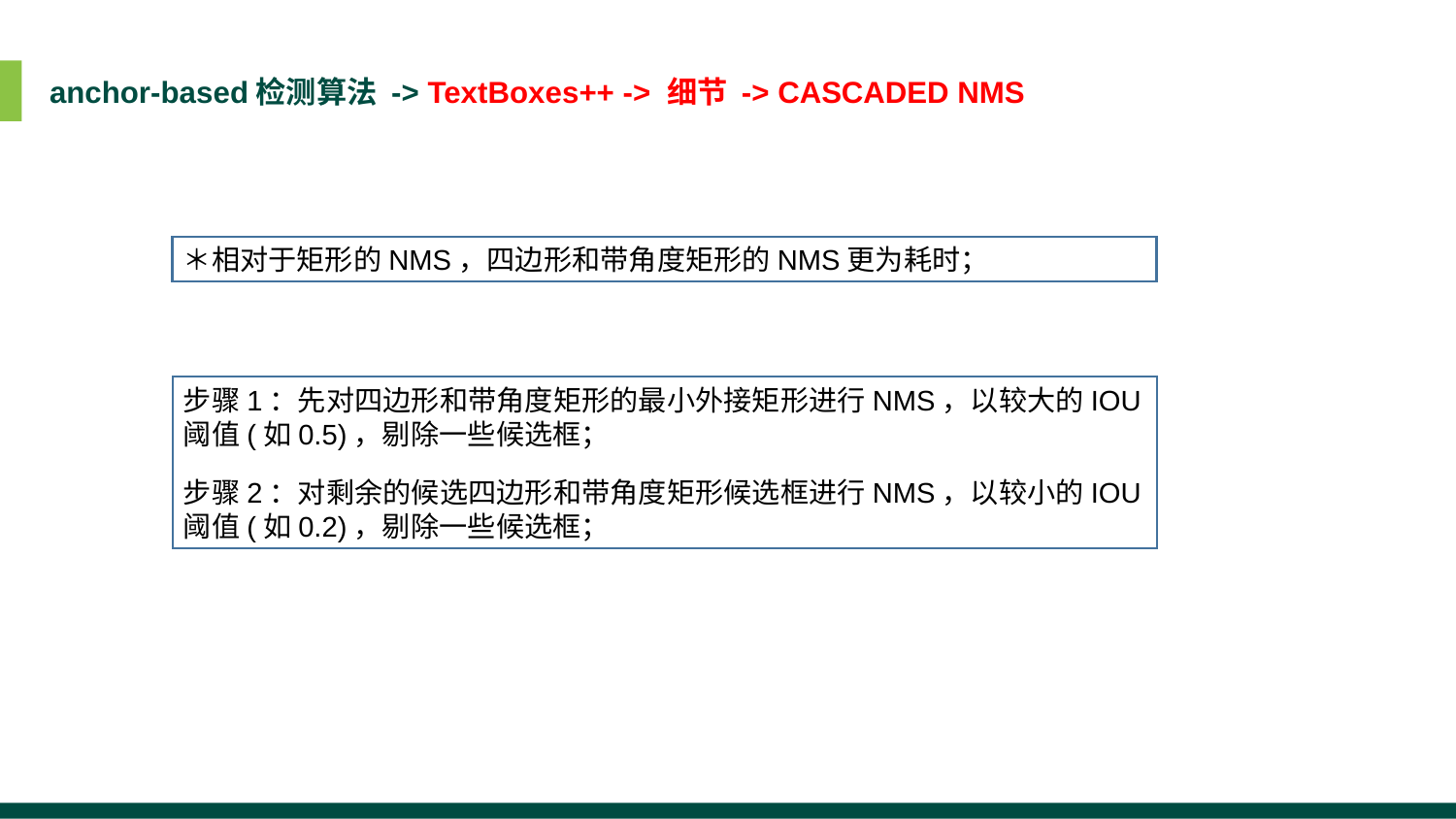

anchor-based检测算法 -> TextBoxes++ -> 细节 -> CASCADED NMS
＊相对于矩形的NMS，四边形和带角度矩形的NMS更为耗时；
步骤1：先对四边形和带角度矩形的最小外接矩形进行NMS，以较大的IOU阈值(如0.5)，剔除一些候选框；
步骤2：对剩余的候选四边形和带角度矩形候选框进行NMS，以较小的IOU阈值(如0.2)，剔除一些候选框；